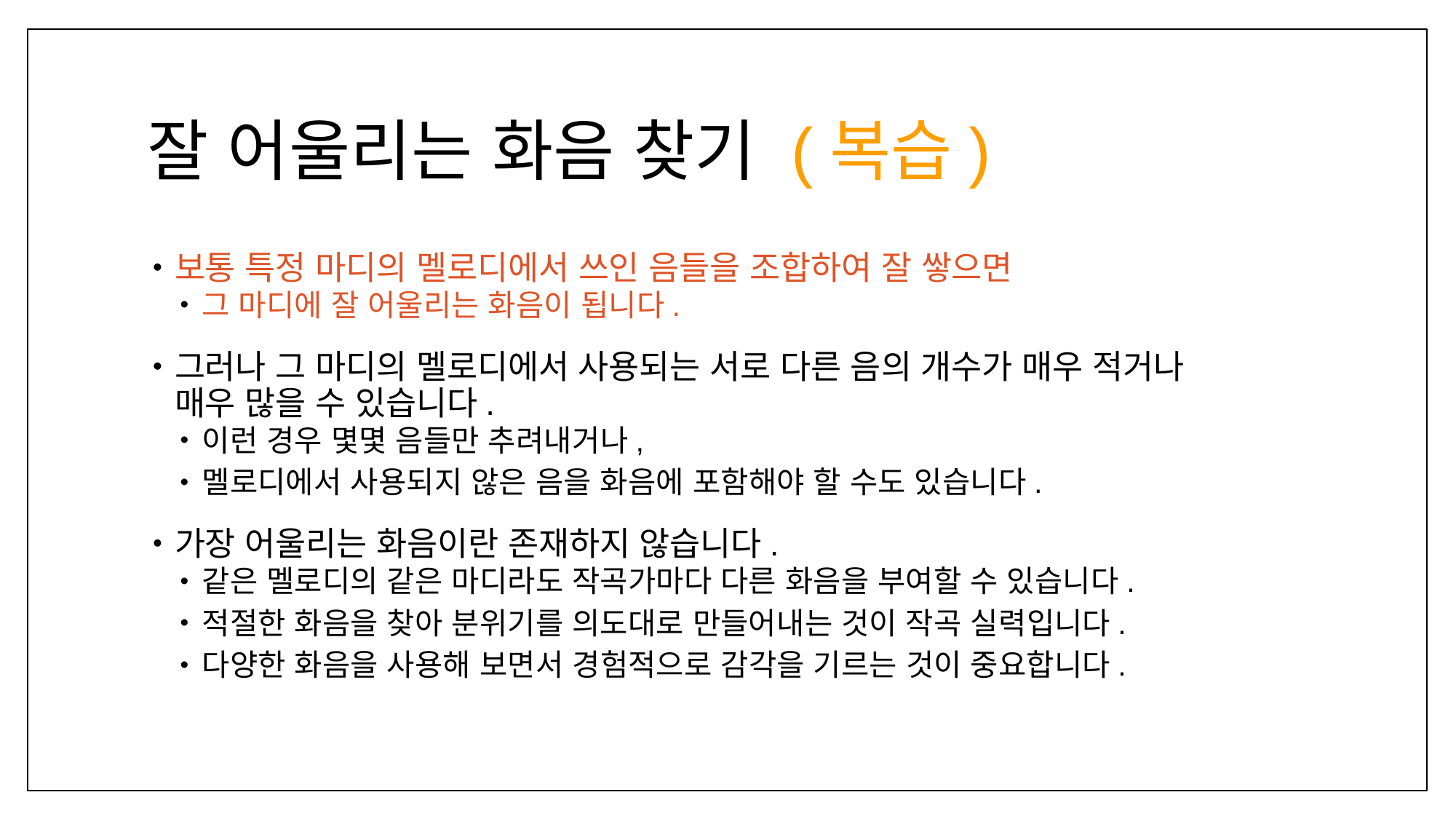

# 잘 어울리는 화음 찾기 (복습)
보통 특정 마디의 멜로디에서 쓰인 음들을 조합하여 잘 쌓으면
그 마디에 잘 어울리는 화음이 됩니다.
그러나 그 마디의 멜로디에서 사용되는 서로 다른 음의 개수가 매우 적거나
매우 많을 수 있습니다.
이런 경우 몇몇 음들만 추려내거나,
멜로디에서 사용되지 않은 음을 화음에 포함해야 할 수도 있습니다.
가장 어울리는 화음이란 존재하지 않습니다.
같은 멜로디의 같은 마디라도 작곡가마다 다른 화음을 부여할 수 있습니다.
적절한 화음을 찾아 분위기를 의도대로 만들어내는 것이 작곡 실력입니다.
다양한 화음을 사용해 보면서 경험적으로 감각을 기르는 것이 중요합니다.